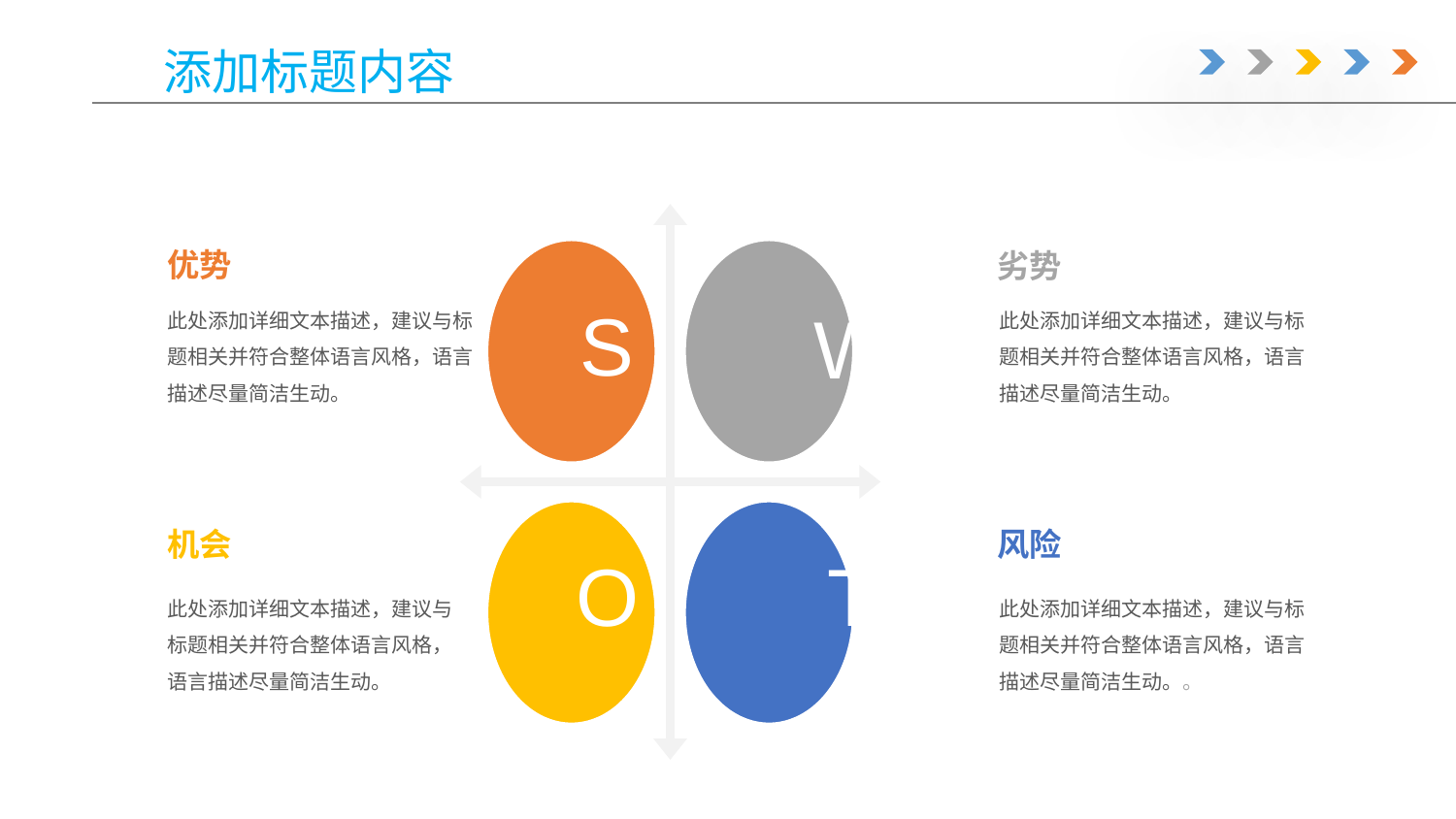

添加标题内容

S
W
O
T
优势
此处添加详细文本描述，建议与标题相关并符合整体语言风格，语言描述尽量简洁生动。
劣势
此处添加详细文本描述，建议与标题相关并符合整体语言风格，语言描述尽量简洁生动。
机会
此处添加详细文本描述，建议与标题相关并符合整体语言风格，语言描述尽量简洁生动。
风险
此处添加详细文本描述，建议与标题相关并符合整体语言风格，语言描述尽量简洁生动。。